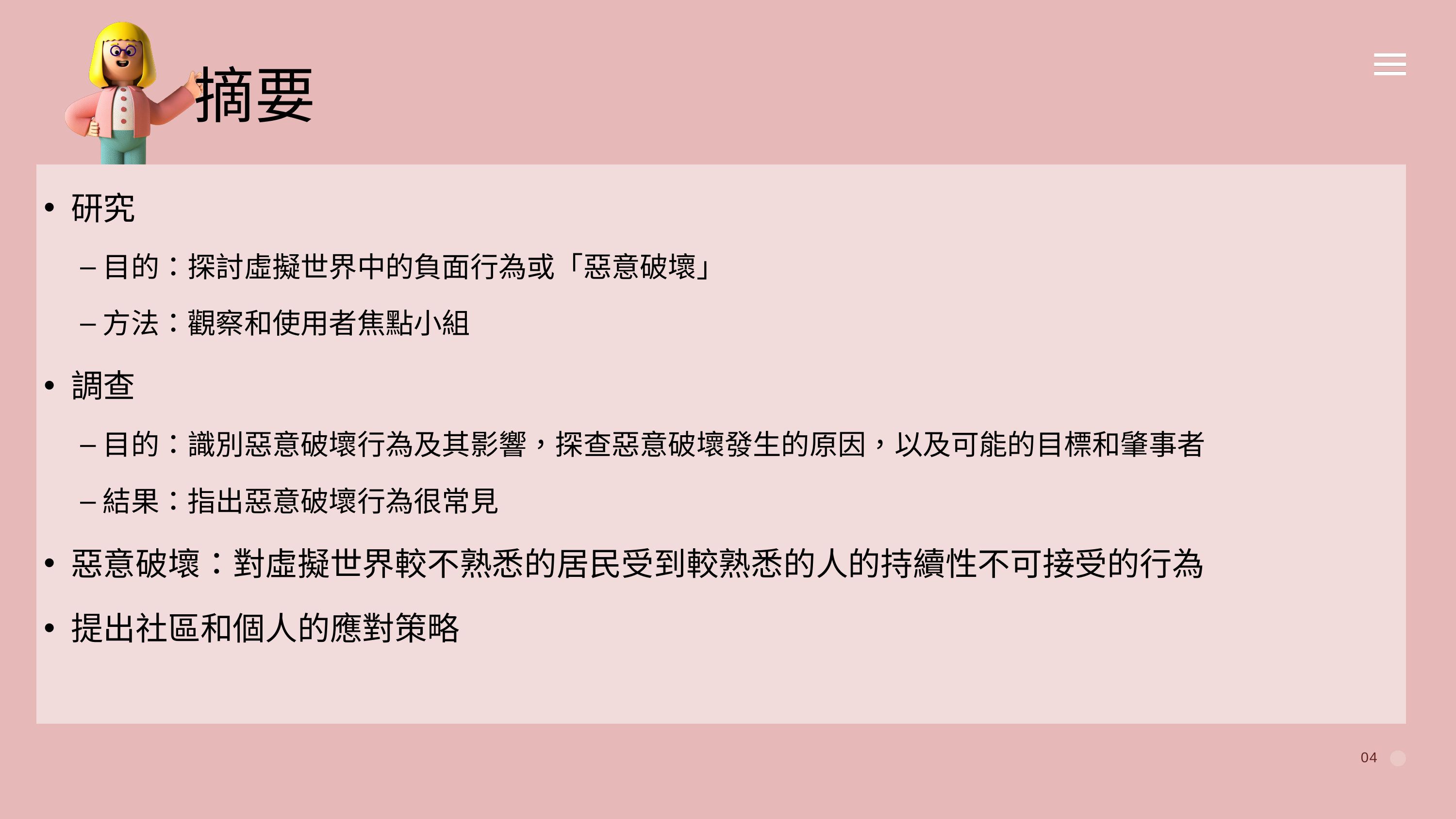

摘要

研究
目的：探討虛擬世界中的負面行為或「惡意破壞」
方法：觀察和使用者焦點小組
調查
目的：識別惡意破壞行為及其影響，探查惡意破壞發生的原因，以及可能的目標和肇事者
結果：指出惡意破壞行為很常見
惡意破壞：對虛擬世界較不熟悉的居民受到較熟悉的人的持續性不可接受的行為
提出社區和個人的應對策略

04